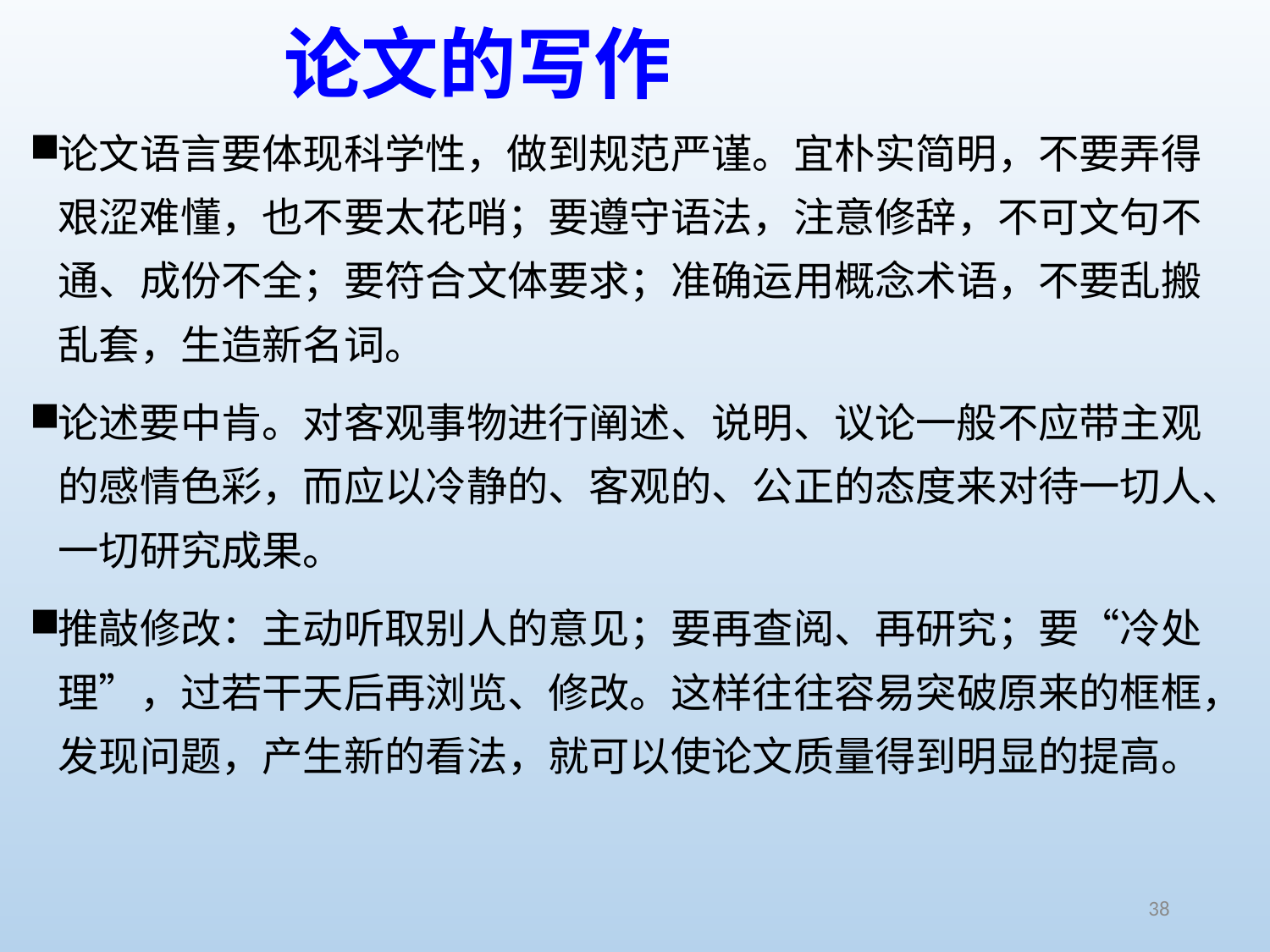

# 论文的写作
论文语言要体现科学性，做到规范严谨。宜朴实简明，不要弄得艰涩难懂，也不要太花哨；要遵守语法，注意修辞，不可文句不通、成份不全；要符合文体要求；准确运用概念术语，不要乱搬乱套，生造新名词。
论述要中肯。对客观事物进行阐述、说明、议论一般不应带主观的感情色彩，而应以冷静的、客观的、公正的态度来对待一切人、一切研究成果。
推敲修改：主动听取别人的意见；要再查阅、再研究；要“冷处理”，过若干天后再浏览、修改。这样往往容易突破原来的框框，发现问题，产生新的看法，就可以使论文质量得到明显的提高。
38